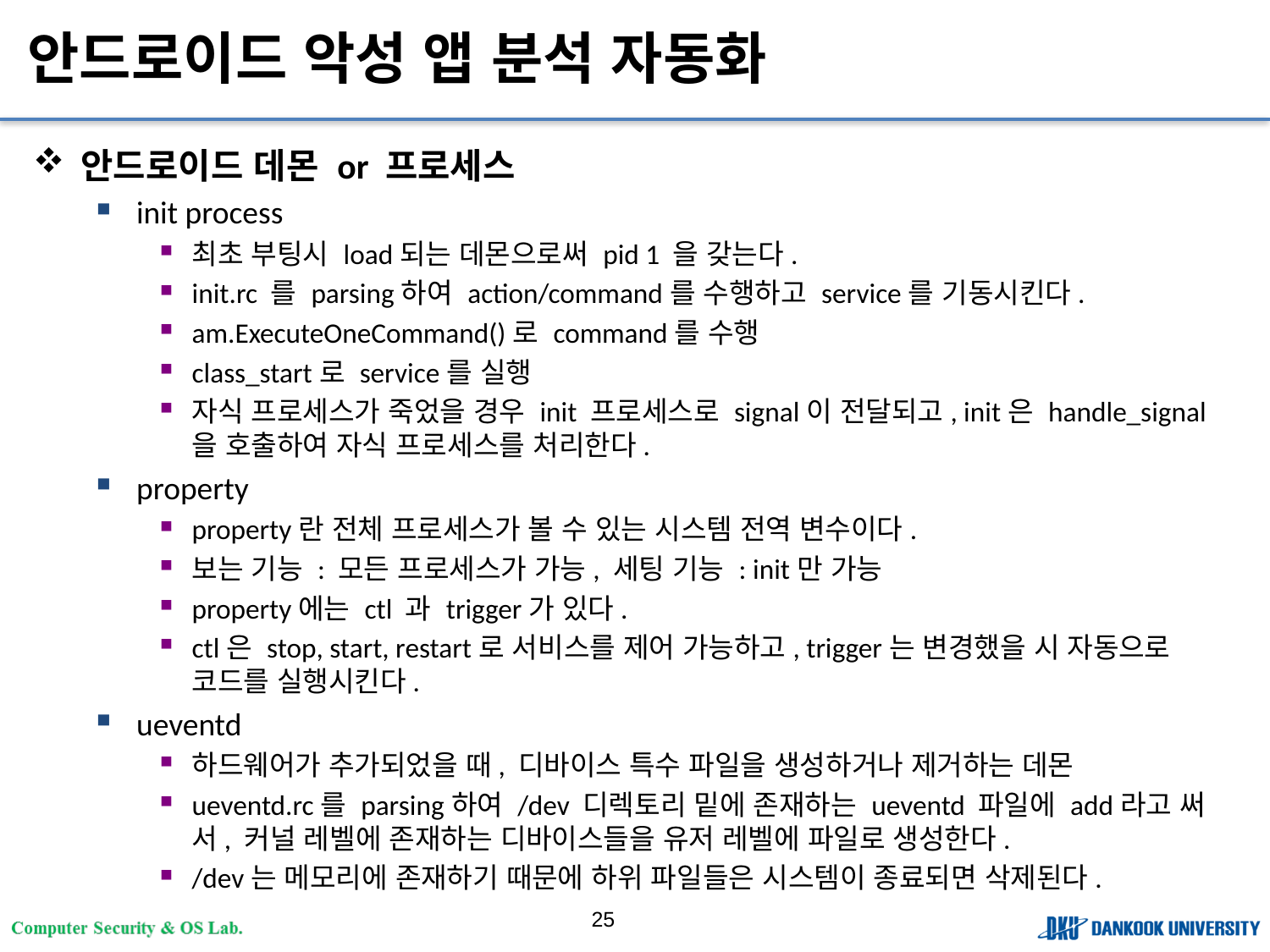

# 안드로이드 악성 앱 분석 자동화
안드로이드 데몬 or 프로세스
init process
최초 부팅시 load되는 데몬으로써 pid 1 을 갖는다.
init.rc 를 parsing하여 action/command를 수행하고 service를 기동시킨다.
am.ExecuteOneCommand()로 command를 수행
class_start로 service를 실행
자식 프로세스가 죽었을 경우 init 프로세스로 signal이 전달되고, init은 handle_signal을 호출하여 자식 프로세스를 처리한다.
property
property란 전체 프로세스가 볼 수 있는 시스템 전역 변수이다.
보는 기능 : 모든 프로세스가 가능, 세팅 기능 : init만 가능
property에는 ctl 과 trigger가 있다.
ctl은 stop, start, restart로 서비스를 제어 가능하고, trigger는 변경했을 시 자동으로 코드를 실행시킨다.
ueventd
하드웨어가 추가되었을 때, 디바이스 특수 파일을 생성하거나 제거하는 데몬
ueventd.rc를 parsing하여 /dev 디렉토리 밑에 존재하는 ueventd 파일에 add라고 써서, 커널 레벨에 존재하는 디바이스들을 유저 레벨에 파일로 생성한다.
/dev는 메모리에 존재하기 때문에 하위 파일들은 시스템이 종료되면 삭제된다.
25